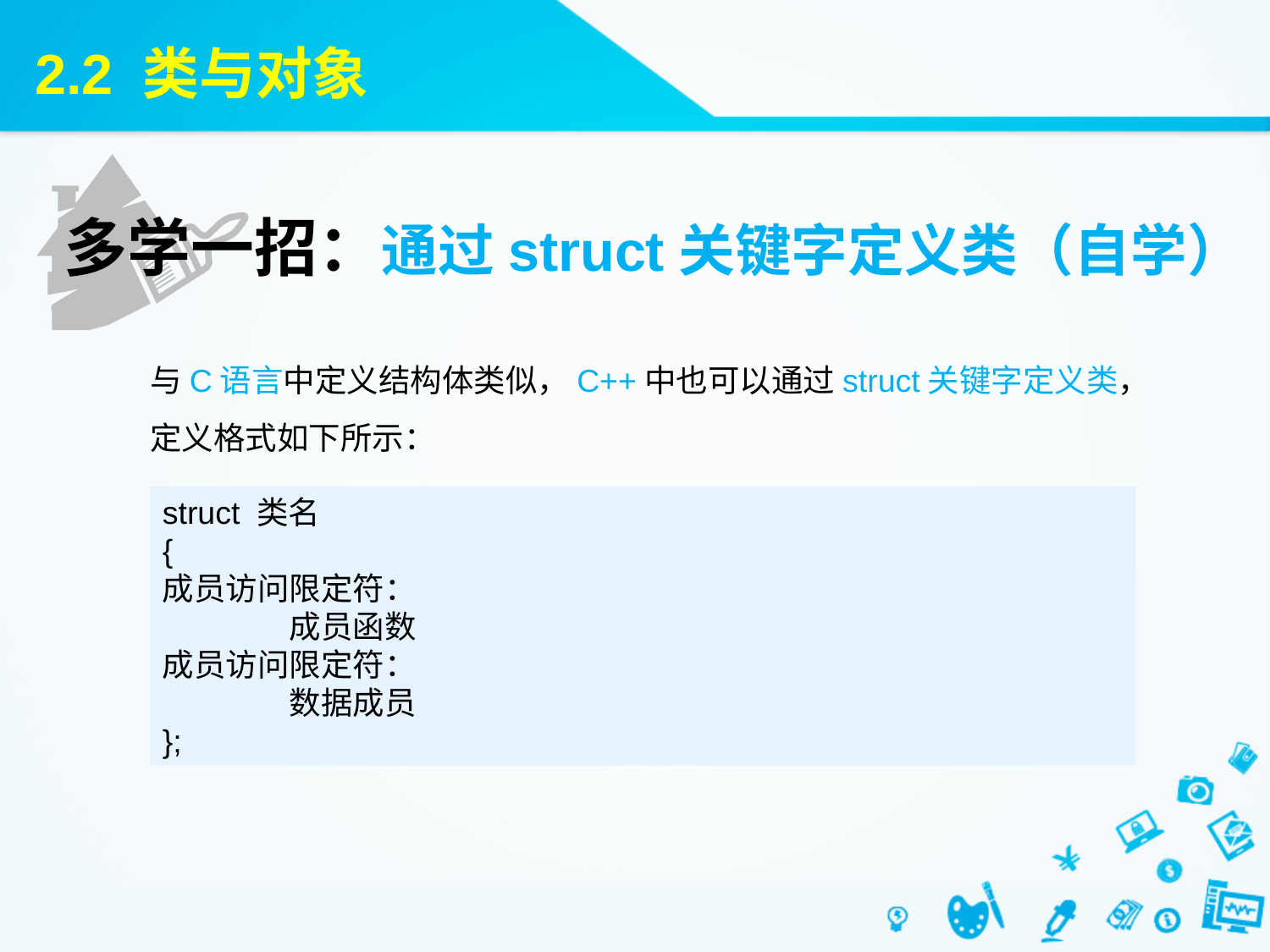

2.2 类与对象

多学一招：通过struct关键字定义类（自学）
与C语言中定义结构体类似，C++中也可以通过struct关键字定义类，定义格式如下所示：
struct 类名
{
成员访问限定符：
	成员函数
成员访问限定符：
	数据成员
};